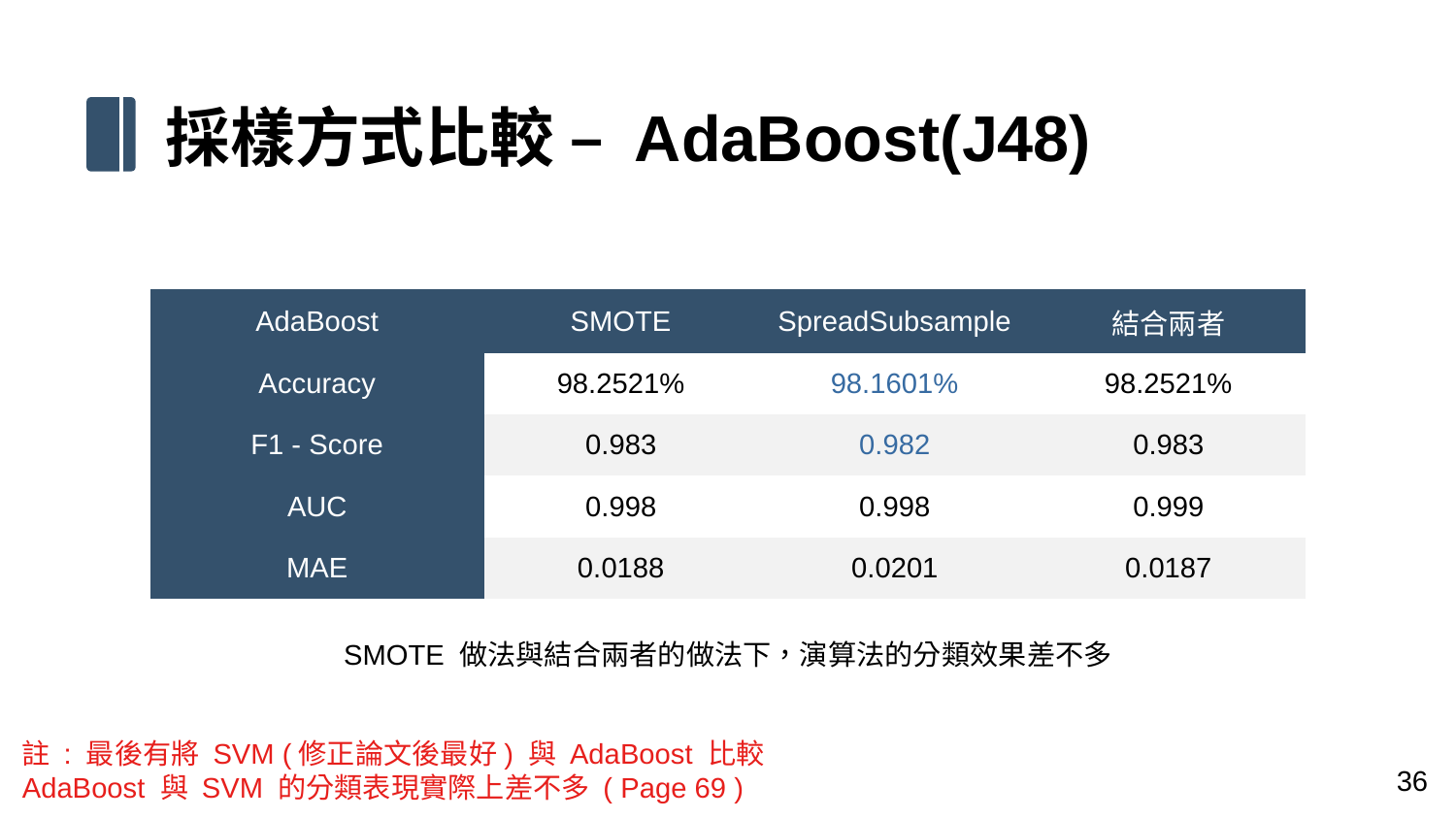

採樣方式比較 – AdaBoost(J48)

| AdaBoost | SMOTE | SpreadSubsample | 結合兩者 |
| --- | --- | --- | --- |
| Accuracy | 98.2521% | 98.1601% | 98.2521% |
| F1 - Score | 0.983 | 0.982 | 0.983 |
| AUC | 0.998 | 0.998 | 0.999 |
| MAE | 0.0188 | 0.0201 | 0.0187 |
SMOTE 做法與結合兩者的做法下，演算法的分類效果差不多
註 : 最後有將 SVM (修正論文後最好) 與 AdaBoost 比較
AdaBoost 與 SVM 的分類表現實際上差不多 ( Page 69 )
36